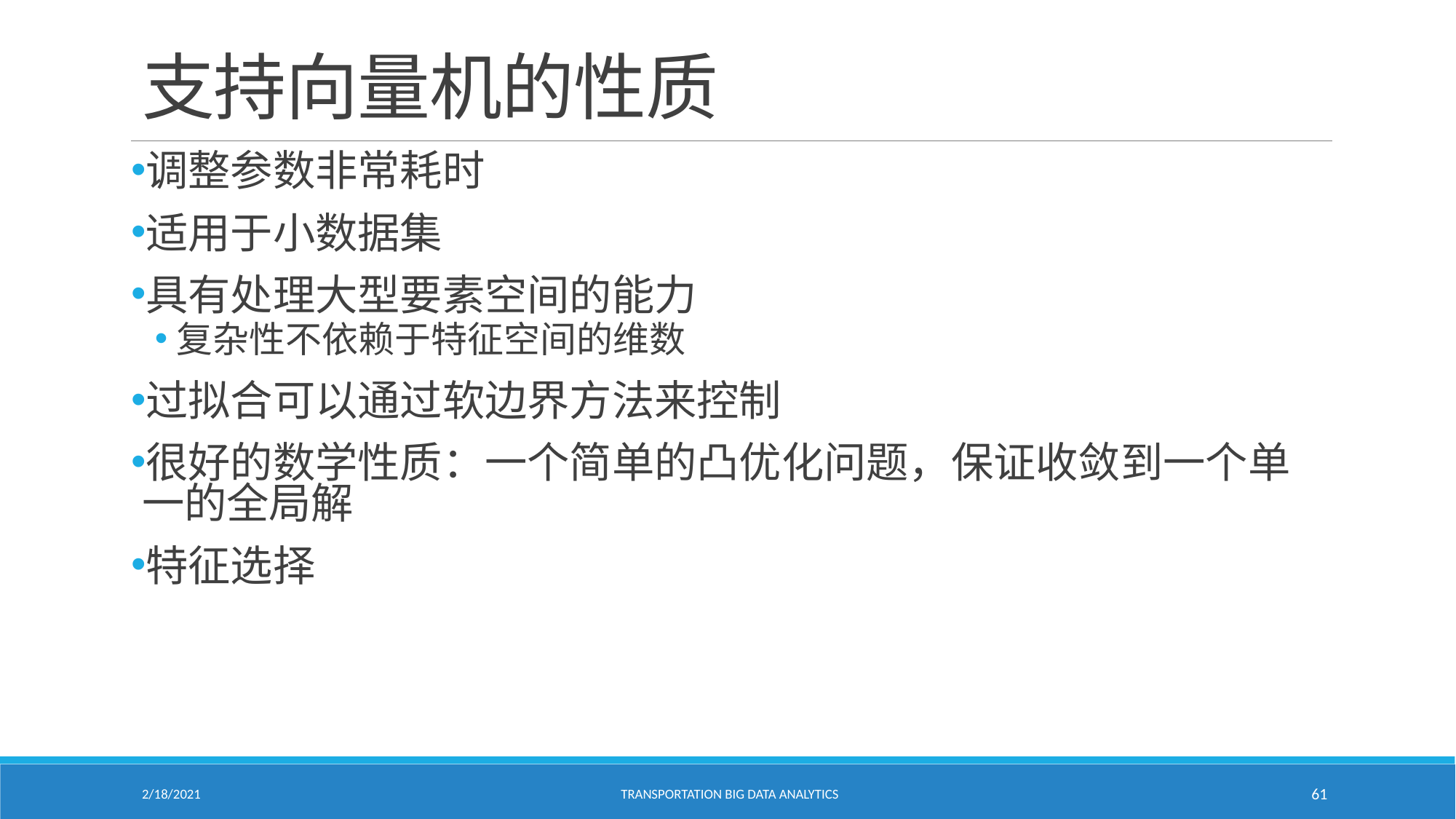

# 支持向量机的性质
调整参数非常耗时
适用于小数据集
具有处理大型要素空间的能力
复杂性不依赖于特征空间的维数
过拟合可以通过软边界方法来控制
很好的数学性质：一个简单的凸优化问题，保证收敛到一个单一的全局解
特征选择
2/18/2021
Transportation Big Data Analytics
61